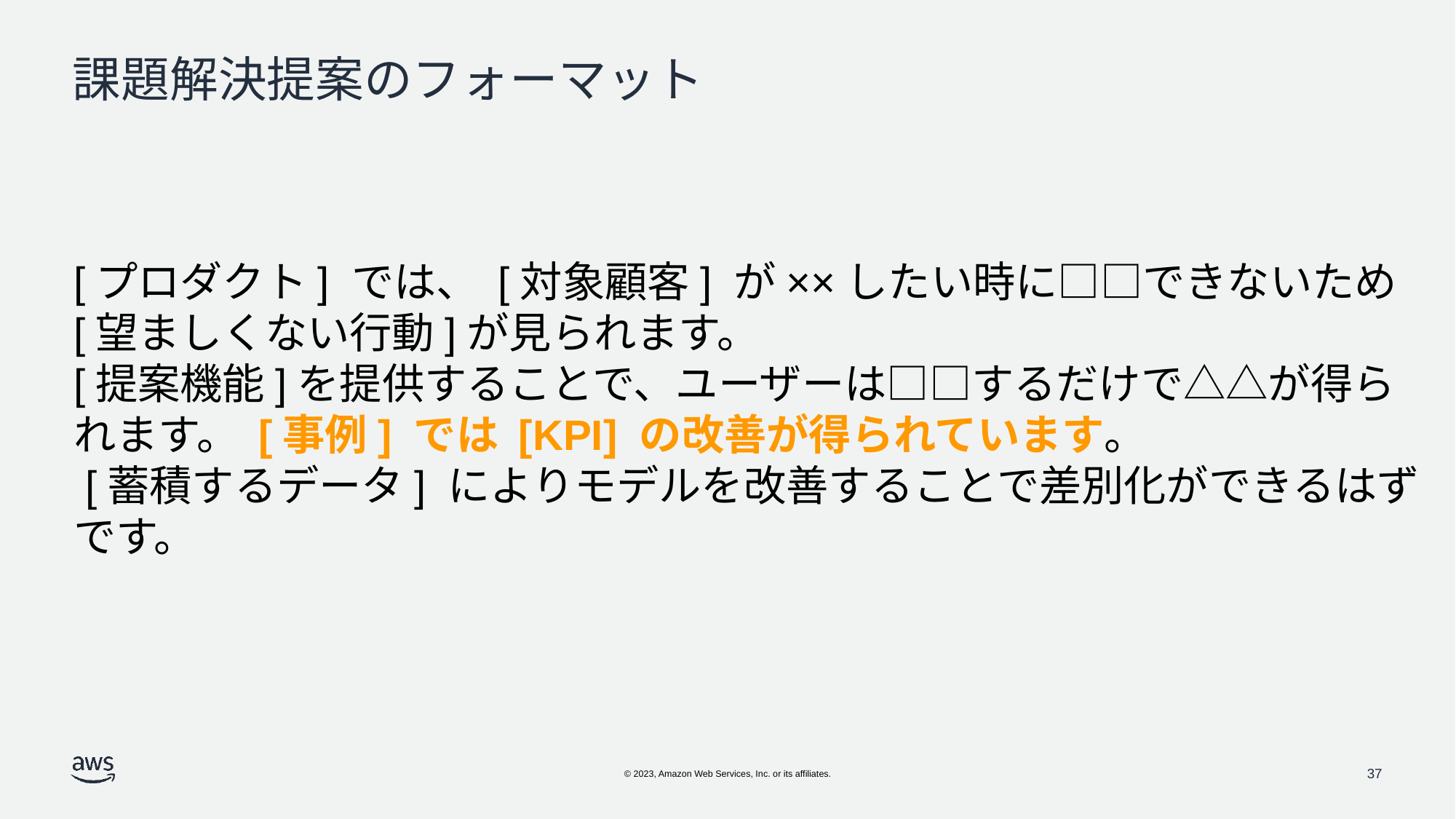

# 課題解決提案のフォーマット
[プロダクト] では、 [対象顧客] が××したい時に□□できないため [望ましくない行動]が見られます。
[提案機能]を提供することで、ユーザーは□□するだけで△△が得られます。 [事例] では [KPI] の改善が得られています。
 [蓄積するデータ] によりモデルを改善することで差別化ができるはずです。
37